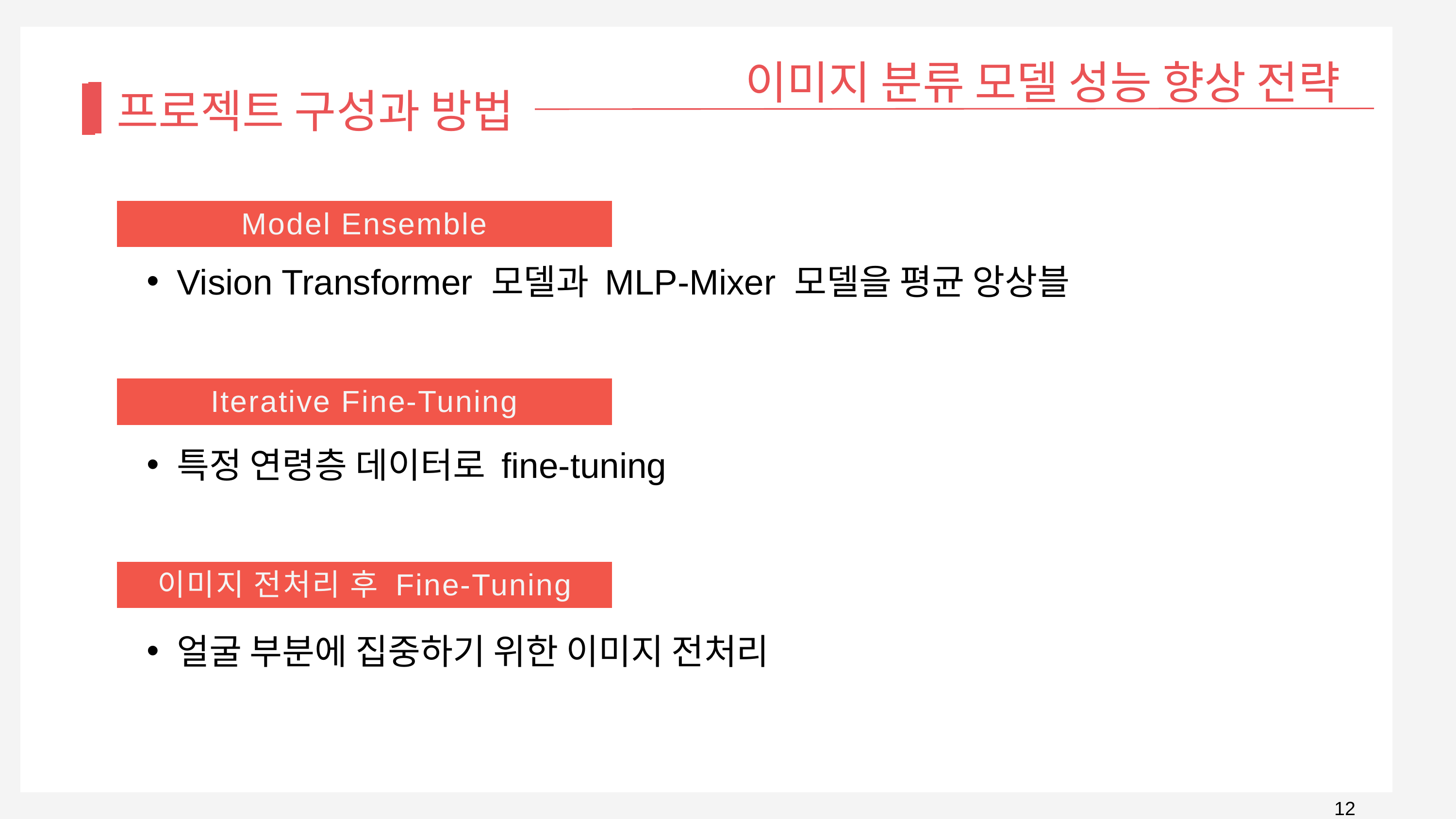

이미지 분류 모델 성능 향상 전략
프로젝트 구성과 방법

Model Ensemble
Vision Transformer 모델과 MLP-Mixer 모델을 평균 앙상블

Iterative Fine-Tuning
특정 연령층 데이터로 fine-tuning

이미지 전처리 후 Fine-Tuning
얼굴 부분에 집중하기 위한 이미지 전처리

12